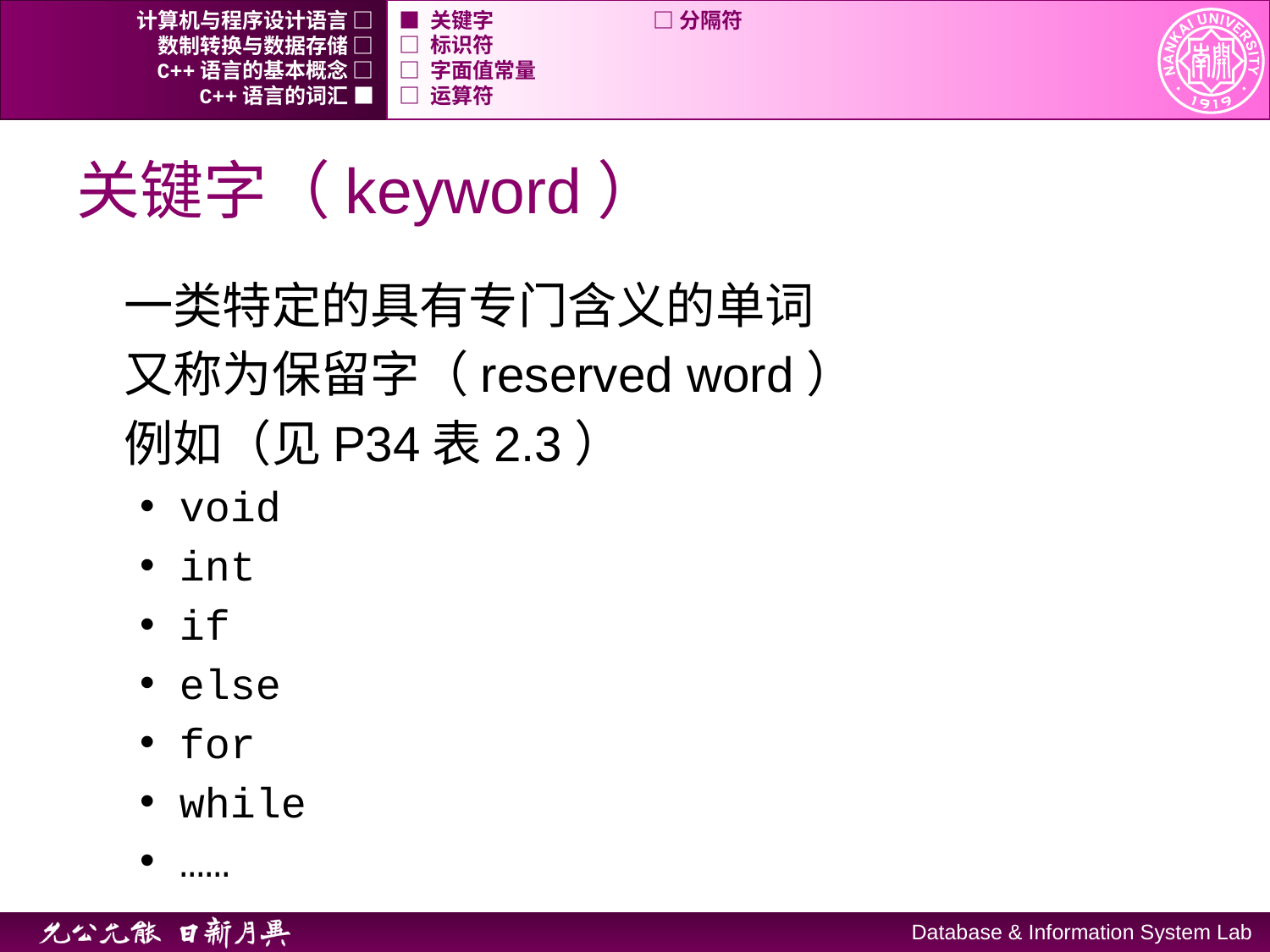

计算机与程序设计语言 □
■ 关键字		□ 分隔符
数制转换与数据存储 □
□ 标识符
C++语言的基本概念 □
□ 字面值常量
C++语言的词汇 ■
□ 运算符
# 关键字（keyword）
一类特定的具有专门含义的单词
又称为保留字（reserved word）
例如（见P34表2.3）
void
int
if
else
for
while
……